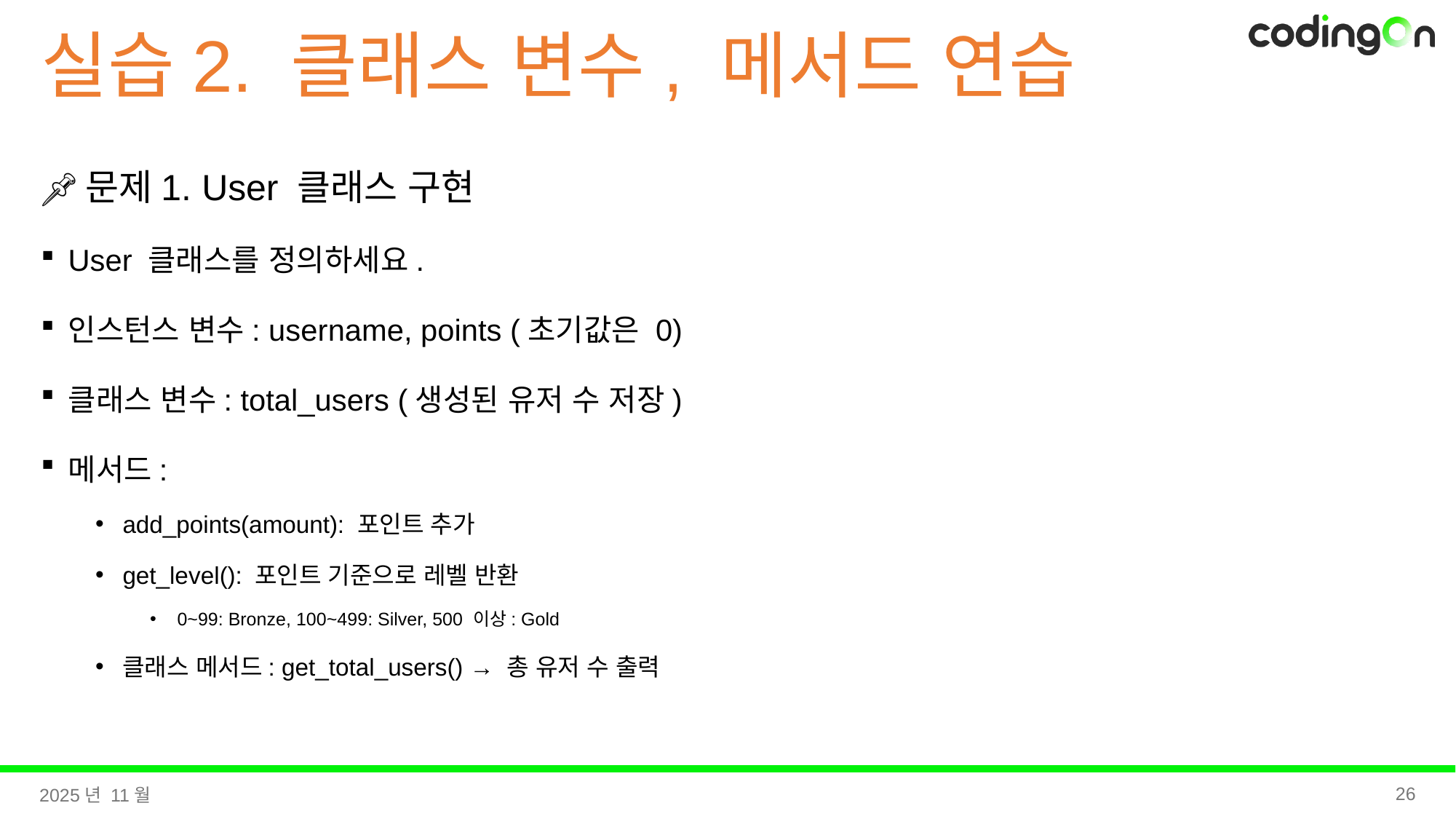

실습2. 클래스 변수, 메서드 연습
📌문제1. User 클래스 구현
User 클래스를 정의하세요.
인스턴스 변수: username, points (초기값은 0)
클래스 변수: total_users (생성된 유저 수 저장)
메서드:
add_points(amount): 포인트 추가
get_level(): 포인트 기준으로 레벨 반환
0~99: Bronze, 100~499: Silver, 500 이상: Gold
클래스 메서드: get_total_users() → 총 유저 수 출력
26
2025년 11월